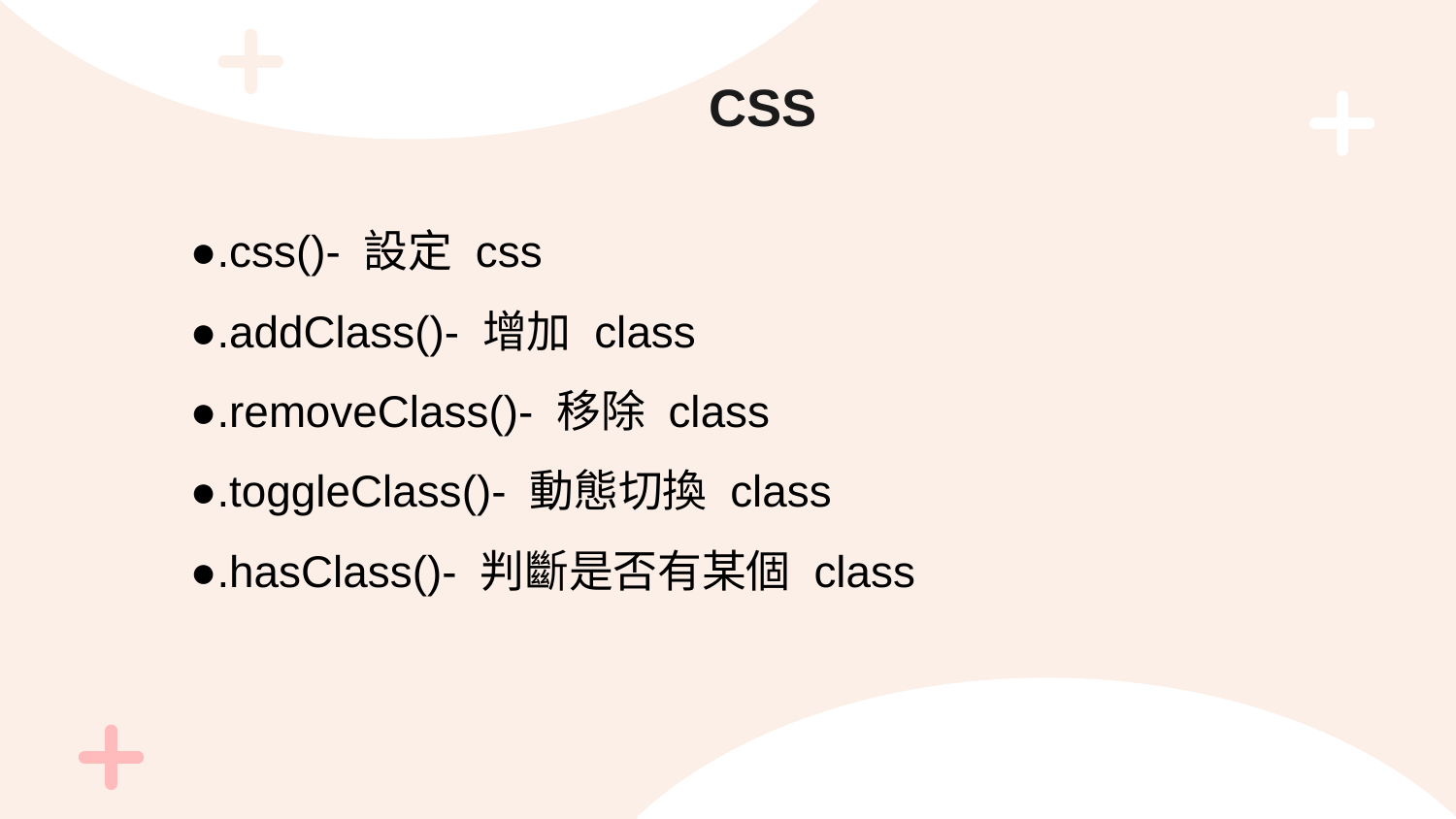

# CSS
●.css()- 設定 css
●.addClass()- 增加 class
●.removeClass()- 移除 class
●.toggleClass()- 動態切換 class
●.hasClass()- 判斷是否有某個 class